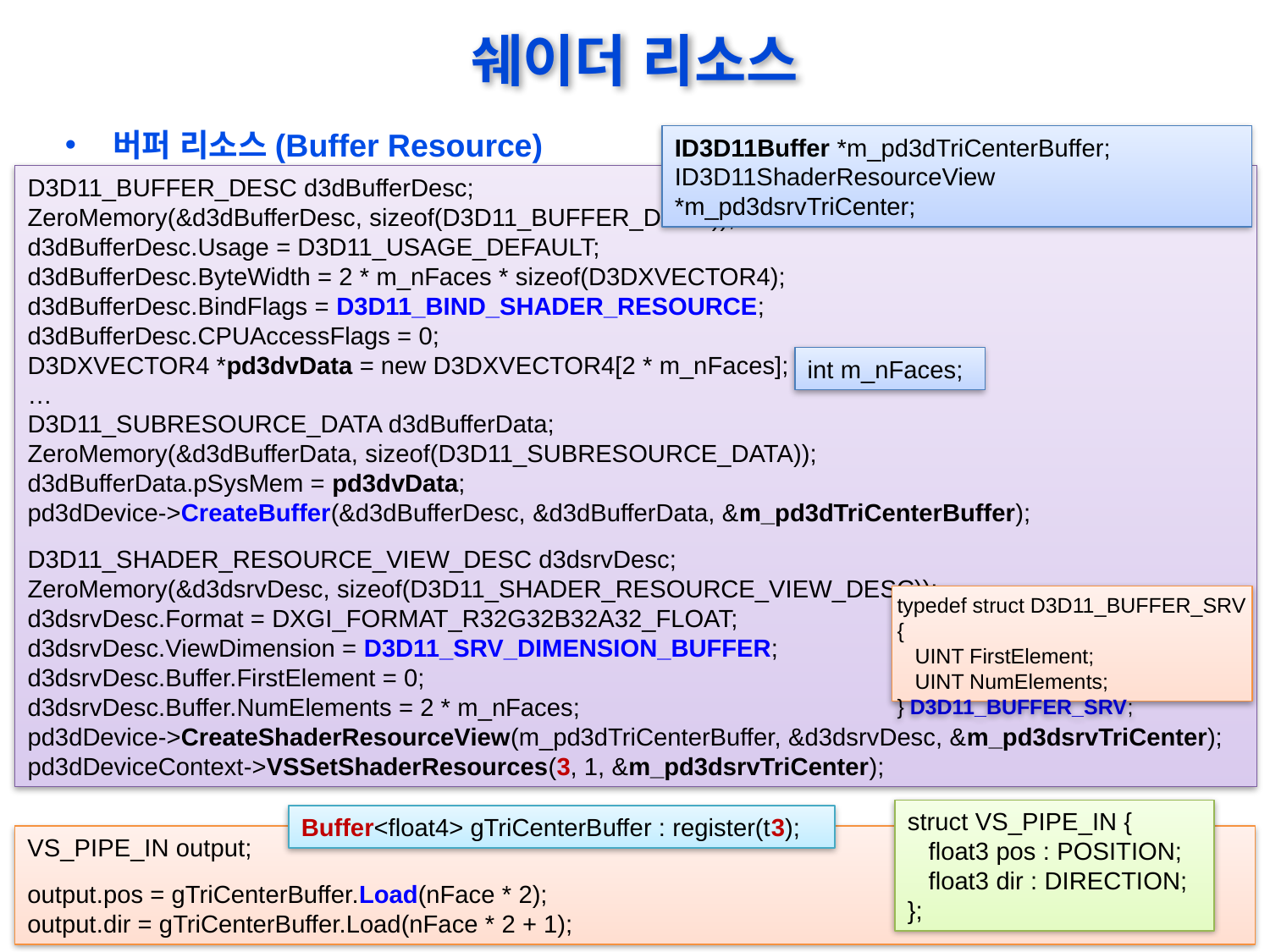

# 쉐이더 리소스
버퍼 리소스(Buffer Resource)
ID3D11Buffer *m_pd3dTriCenterBuffer;
ID3D11ShaderResourceView *m_pd3dsrvTriCenter;
D3D11_BUFFER_DESC d3dBufferDesc;
ZeroMemory(&d3dBufferDesc, sizeof(D3D11_BUFFER_DESC));
d3dBufferDesc.Usage = D3D11_USAGE_DEFAULT;
d3dBufferDesc.ByteWidth = 2 * m_nFaces * sizeof(D3DXVECTOR4);
d3dBufferDesc.BindFlags = D3D11_BIND_SHADER_RESOURCE;
d3dBufferDesc.CPUAccessFlags = 0;
D3DXVECTOR4 *pd3dvData = new D3DXVECTOR4[2 * m_nFaces];
…
D3D11_SUBRESOURCE_DATA d3dBufferData;
ZeroMemory(&d3dBufferData, sizeof(D3D11_SUBRESOURCE_DATA));
d3dBufferData.pSysMem = pd3dvData;
pd3dDevice->CreateBuffer(&d3dBufferDesc, &d3dBufferData, &m_pd3dTriCenterBuffer);

D3D11_SHADER_RESOURCE_VIEW_DESC d3dsrvDesc;
ZeroMemory(&d3dsrvDesc, sizeof(D3D11_SHADER_RESOURCE_VIEW_DESC));
d3dsrvDesc.Format = DXGI_FORMAT_R32G32B32A32_FLOAT;
d3dsrvDesc.ViewDimension = D3D11_SRV_DIMENSION_BUFFER;
d3dsrvDesc.Buffer.FirstElement = 0;
d3dsrvDesc.Buffer.NumElements = 2 * m_nFaces;
pd3dDevice->CreateShaderResourceView(m_pd3dTriCenterBuffer, &d3dsrvDesc, &m_pd3dsrvTriCenter);
pd3dDeviceContext->VSSetShaderResources(3, 1, &m_pd3dsrvTriCenter);
int m_nFaces;
typedef struct D3D11_BUFFER_SRV {
   UINT FirstElement;
   UINT NumElements;
} D3D11_BUFFER_SRV;
struct VS_PIPE_IN {
   float3 pos : POSITION;
   float3 dir : DIRECTION;
};
Buffer<float4> gTriCenterBuffer : register(t3);
VS_PIPE_IN output;

output.pos = gTriCenterBuffer.Load(nFace * 2);
output.dir = gTriCenterBuffer.Load(nFace * 2 + 1);